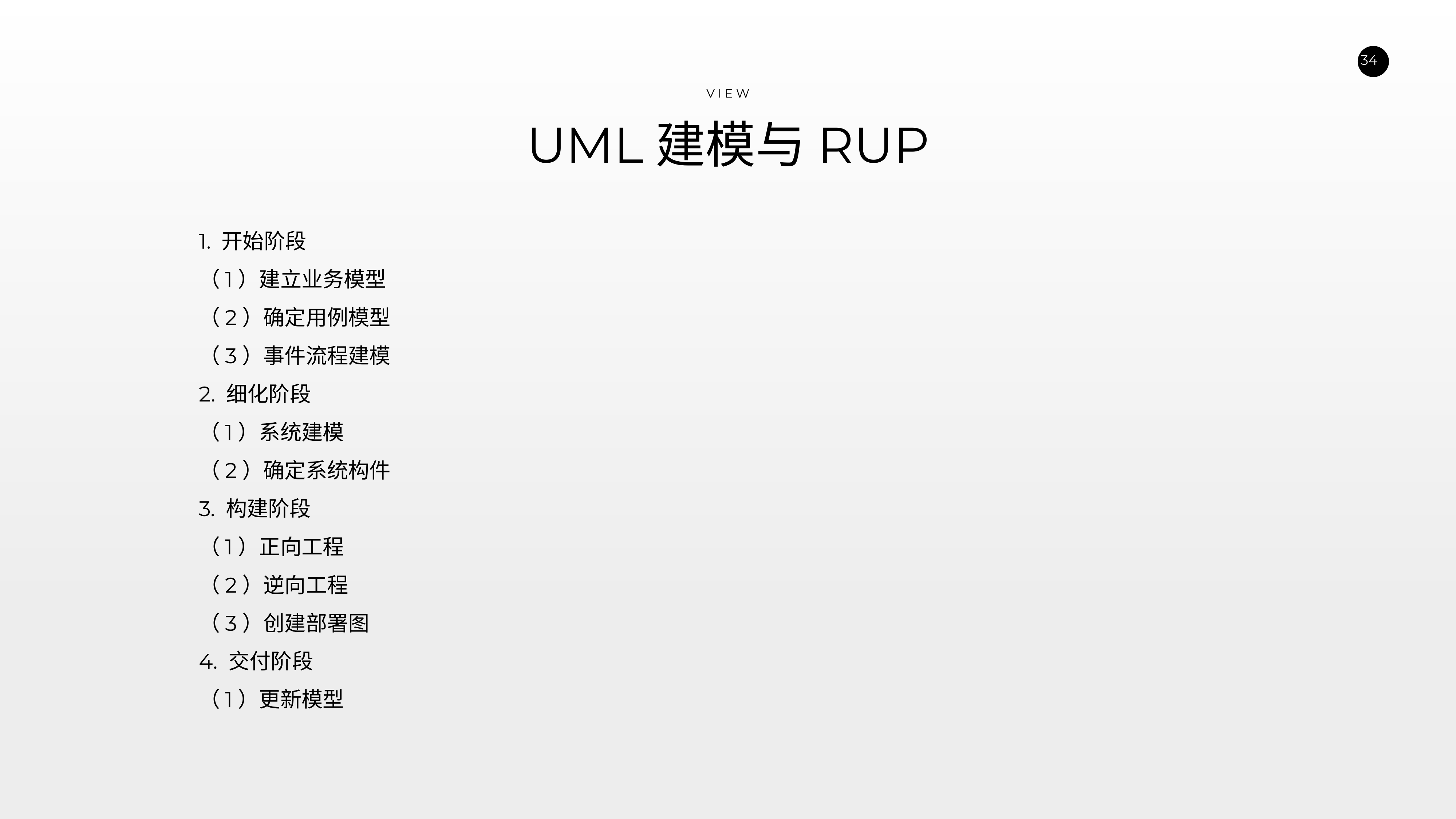

V I E W
UML建模与RUP
1. 开始阶段
（1）建立业务模型
（2）确定用例模型
（3）事件流程建模
2. 细化阶段
（1）系统建模
（2）确定系统构件
3. 构建阶段
（1）正向工程
（2）逆向工程
（3）创建部署图
4. 交付阶段
（1）更新模型